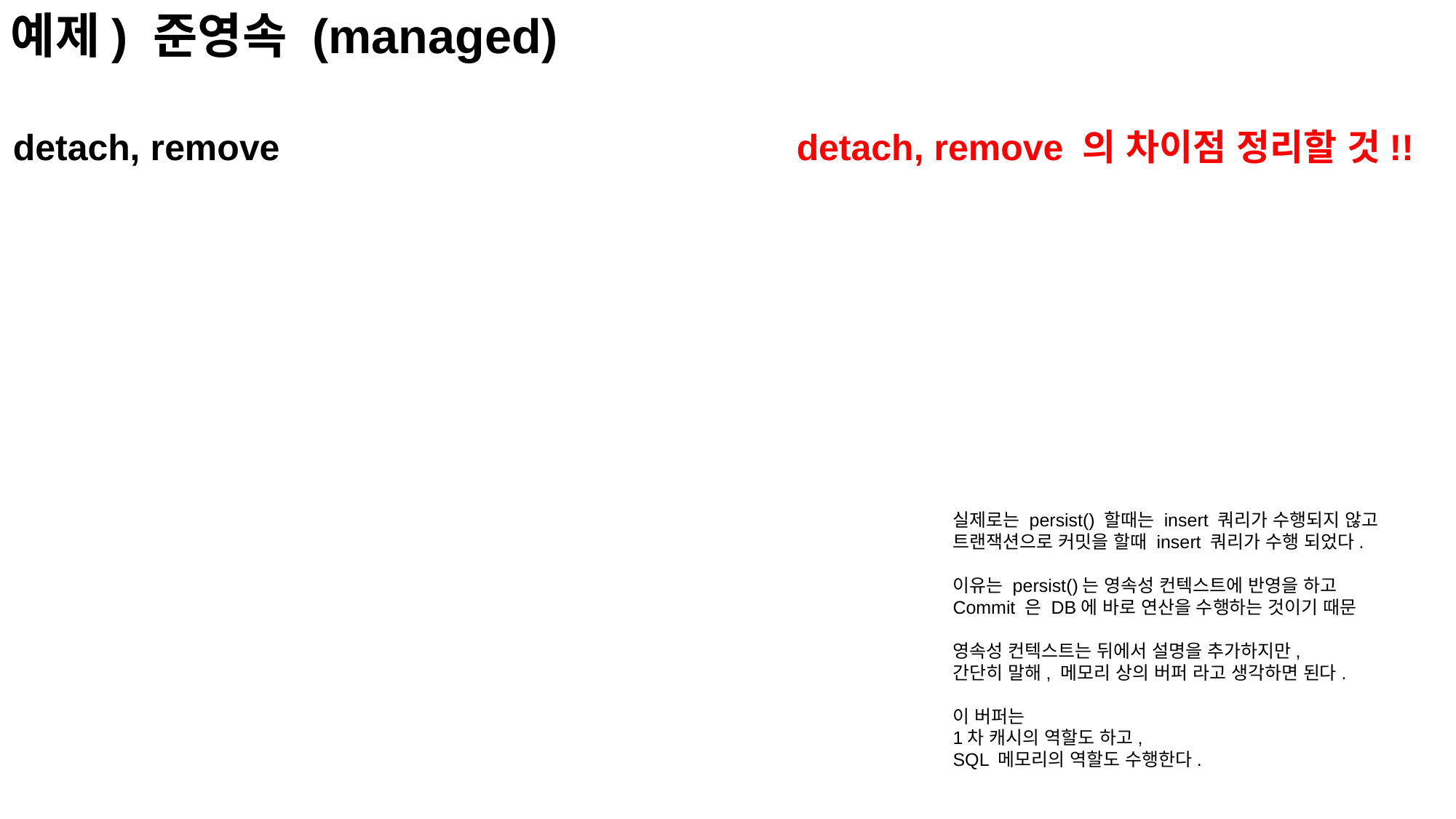

예제) 준영속 (managed)
detach, remove
detach, remove 의 차이점 정리할 것!!
실제로는 persist() 할때는 insert 쿼리가 수행되지 않고
트랜잭션으로 커밋을 할때 insert 쿼리가 수행 되었다.

이유는 persist()는 영속성 컨텍스트에 반영을 하고
Commit 은 DB에 바로 연산을 수행하는 것이기 때문

영속성 컨텍스트는 뒤에서 설명을 추가하지만,
간단히 말해, 메모리 상의 버퍼 라고 생각하면 된다.

이 버퍼는
1차 캐시의 역할도 하고,
SQL 메모리의 역할도 수행한다.